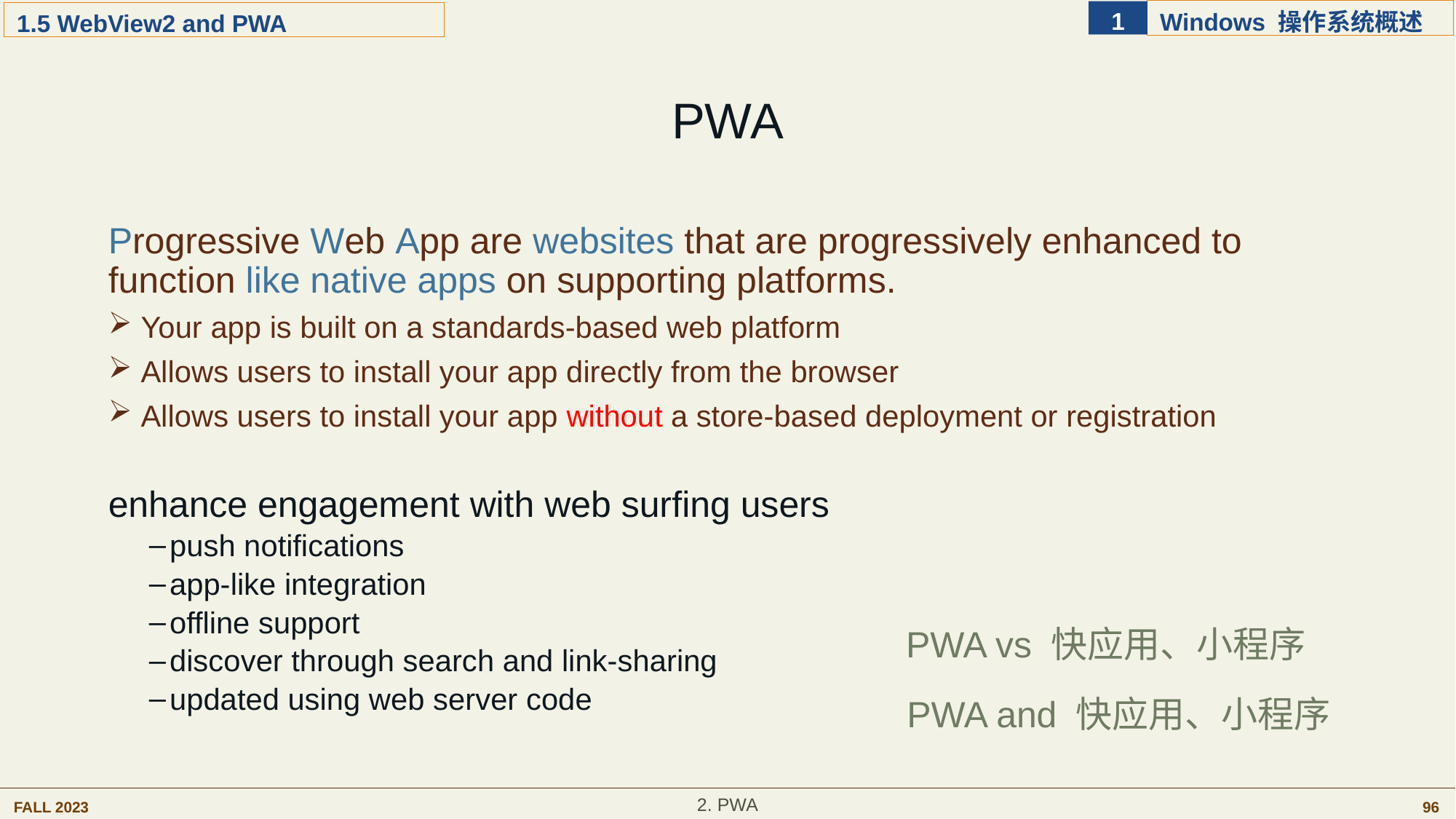

PWA
Progressive Web App are websites that are progressively enhanced to function like native apps on supporting platforms.
 Your app is built on a standards-based web platform
 Allows users to install your app directly from the browser
 Allows users to install your app without a store-based deployment or registration

enhance engagement with web surfing users
push notifications
app-like integration
offline support
discover through search and link-sharing
updated using web server code
PWA vs 快应用、小程序
PWA and 快应用、小程序
2. PWA